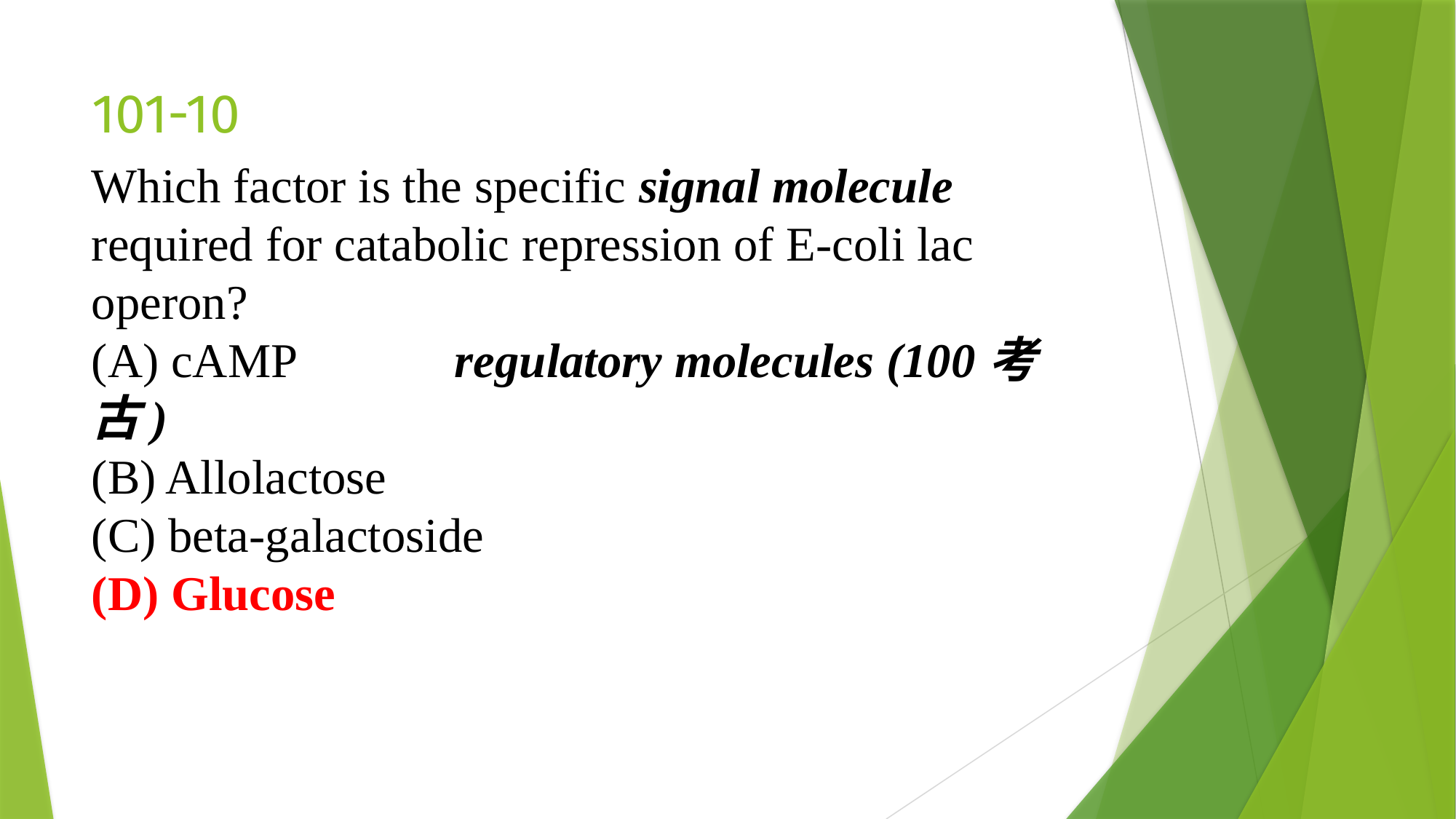

# 101-10
Which factor is the specific signal molecule required for catabolic repression of E-coli lac operon?
(A) cAMP             regulatory molecules (100考古)
(B) Allolactose
(C) beta-galactoside
(D) Glucose